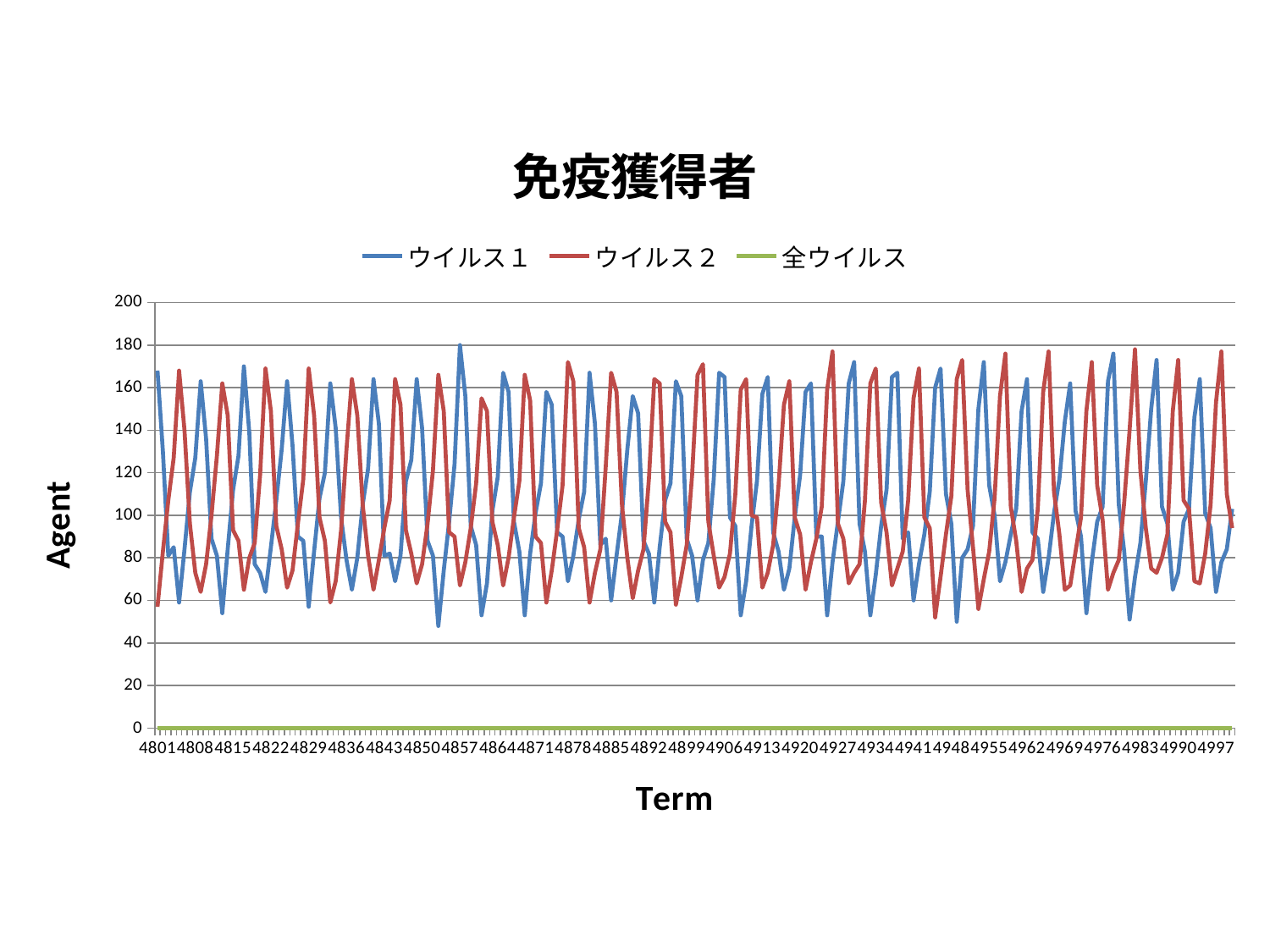

### Chart: 免疫獲得者

| Category |  |  |  |
|---|---|---|---|
| 4801 | 168.0 | 57.0 | 0.0 |
| 4802 | 130.0 | 83.0 | 0.0 |
| 4803 | 81.0 | 107.0 | 0.0 |
| 4804 | 85.0 | 127.0 | 0.0 |
| 4805 | 59.0 | 168.0 | 0.0 |
| 4806 | 84.0 | 140.0 | 0.0 |
| 4807 | 111.0 | 96.0 | 0.0 |
| 4808 | 127.0 | 73.0 | 0.0 |
| 4809 | 163.0 | 64.0 | 0.0 |
| 4810 | 136.0 | 77.0 | 0.0 |
| 4811 | 89.0 | 100.0 | 0.0 |
| 4812 | 81.0 | 128.0 | 0.0 |
| 4813 | 54.0 | 162.0 | 0.0 |
| 4814 | 84.0 | 147.0 | 0.0 |
| 4815 | 112.0 | 93.0 | 0.0 |
| 4816 | 128.0 | 88.0 | 0.0 |
| 4817 | 170.0 | 65.0 | 0.0 |
| 4818 | 139.0 | 80.0 | 0.0 |
| 4819 | 77.0 | 87.0 | 0.0 |
| 4820 | 73.0 | 119.0 | 0.0 |
| 4821 | 64.0 | 169.0 | 0.0 |
| 4822 | 85.0 | 149.0 | 0.0 |
| 4823 | 107.0 | 95.0 | 0.0 |
| 4824 | 131.0 | 84.0 | 0.0 |
| 4825 | 163.0 | 66.0 | 0.0 |
| 4826 | 133.0 | 74.0 | 0.0 |
| 4827 | 90.0 | 96.0 | 0.0 |
| 4828 | 88.0 | 117.0 | 0.0 |
| 4829 | 57.0 | 169.0 | 0.0 |
| 4830 | 83.0 | 147.0 | 0.0 |
| 4831 | 108.0 | 99.0 | 0.0 |
| 4832 | 120.0 | 88.0 | 0.0 |
| 4833 | 162.0 | 59.0 | 0.0 |
| 4834 | 141.0 | 69.0 | 0.0 |
| 4835 | 99.0 | 93.0 | 0.0 |
| 4836 | 79.0 | 131.0 | 0.0 |
| 4837 | 65.0 | 164.0 | 0.0 |
| 4838 | 80.0 | 147.0 | 0.0 |
| 4839 | 105.0 | 105.0 | 0.0 |
| 4840 | 122.0 | 81.0 | 0.0 |
| 4841 | 164.0 | 65.0 | 0.0 |
| 4842 | 143.0 | 79.0 | 0.0 |
| 4843 | 81.0 | 94.0 | 0.0 |
| 4844 | 82.0 | 107.0 | 0.0 |
| 4845 | 69.0 | 164.0 | 0.0 |
| 4846 | 81.0 | 152.0 | 0.0 |
| 4847 | 116.0 | 93.0 | 0.0 |
| 4848 | 126.0 | 82.0 | 0.0 |
| 4849 | 164.0 | 68.0 | 0.0 |
| 4850 | 141.0 | 77.0 | 0.0 |
| 4851 | 88.0 | 96.0 | 0.0 |
| 4852 | 81.0 | 121.0 | 0.0 |
| 4853 | 48.0 | 166.0 | 0.0 |
| 4854 | 74.0 | 149.0 | 0.0 |
| 4855 | 97.0 | 92.0 | 0.0 |
| 4856 | 124.0 | 90.0 | 0.0 |
| 4857 | 180.0 | 67.0 | 0.0 |
| 4858 | 156.0 | 78.0 | 0.0 |
| 4859 | 95.0 | 94.0 | 0.0 |
| 4860 | 86.0 | 115.0 | 0.0 |
| 4861 | 53.0 | 155.0 | 0.0 |
| 4862 | 68.0 | 149.0 | 0.0 |
| 4863 | 102.0 | 97.0 | 0.0 |
| 4864 | 118.0 | 86.0 | 0.0 |
| 4865 | 167.0 | 67.0 | 0.0 |
| 4866 | 158.0 | 80.0 | 0.0 |
| 4867 | 97.0 | 99.0 | 0.0 |
| 4868 | 83.0 | 116.0 | 0.0 |
| 4869 | 53.0 | 166.0 | 0.0 |
| 4870 | 82.0 | 154.0 | 0.0 |
| 4871 | 101.0 | 90.0 | 0.0 |
| 4872 | 115.0 | 87.0 | 0.0 |
| 4873 | 158.0 | 59.0 | 0.0 |
| 4874 | 152.0 | 74.0 | 0.0 |
| 4875 | 92.0 | 93.0 | 0.0 |
| 4876 | 90.0 | 114.0 | 0.0 |
| 4877 | 69.0 | 172.0 | 0.0 |
| 4878 | 81.0 | 163.0 | 0.0 |
| 4879 | 98.0 | 94.0 | 0.0 |
| 4880 | 111.0 | 85.0 | 0.0 |
| 4881 | 167.0 | 59.0 | 0.0 |
| 4882 | 143.0 | 73.0 | 0.0 |
| 4883 | 86.0 | 84.0 | 0.0 |
| 4884 | 89.0 | 123.0 | 0.0 |
| 4885 | 60.0 | 167.0 | 0.0 |
| 4886 | 81.0 | 158.0 | 0.0 |
| 4887 | 101.0 | 105.0 | 0.0 |
| 4888 | 131.0 | 80.0 | 0.0 |
| 4889 | 156.0 | 61.0 | 0.0 |
| 4890 | 148.0 | 74.0 | 0.0 |
| 4891 | 88.0 | 84.0 | 0.0 |
| 4892 | 82.0 | 117.0 | 0.0 |
| 4893 | 59.0 | 164.0 | 0.0 |
| 4894 | 85.0 | 162.0 | 0.0 |
| 4895 | 107.0 | 97.0 | 0.0 |
| 4896 | 115.0 | 92.0 | 0.0 |
| 4897 | 163.0 | 58.0 | 0.0 |
| 4898 | 156.0 | 71.0 | 0.0 |
| 4899 | 89.0 | 86.0 | 0.0 |
| 4900 | 81.0 | 119.0 | 0.0 |
| 4901 | 60.0 | 166.0 | 0.0 |
| 4902 | 79.0 | 171.0 | 0.0 |
| 4903 | 87.0 | 97.0 | 0.0 |
| 4904 | 117.0 | 81.0 | 0.0 |
| 4905 | 167.0 | 66.0 | 0.0 |
| 4906 | 165.0 | 71.0 | 0.0 |
| 4907 | 99.0 | 82.0 | 0.0 |
| 4908 | 95.0 | 110.0 | 0.0 |
| 4909 | 53.0 | 159.0 | 0.0 |
| 4910 | 69.0 | 164.0 | 0.0 |
| 4911 | 95.0 | 100.0 | 0.0 |
| 4912 | 116.0 | 99.0 | 0.0 |
| 4913 | 157.0 | 66.0 | 0.0 |
| 4914 | 165.0 | 73.0 | 0.0 |
| 4915 | 92.0 | 86.0 | 0.0 |
| 4916 | 83.0 | 114.0 | 0.0 |
| 4917 | 65.0 | 152.0 | 0.0 |
| 4918 | 75.0 | 163.0 | 0.0 |
| 4919 | 99.0 | 99.0 | 0.0 |
| 4920 | 119.0 | 91.0 | 0.0 |
| 4921 | 158.0 | 65.0 | 0.0 |
| 4922 | 162.0 | 78.0 | 0.0 |
| 4923 | 90.0 | 89.0 | 0.0 |
| 4924 | 90.0 | 104.0 | 0.0 |
| 4925 | 53.0 | 159.0 | 0.0 |
| 4926 | 78.0 | 177.0 | 0.0 |
| 4927 | 97.0 | 96.0 | 0.0 |
| 4928 | 116.0 | 89.0 | 0.0 |
| 4929 | 162.0 | 68.0 | 0.0 |
| 4930 | 172.0 | 73.0 | 0.0 |
| 4931 | 96.0 | 77.0 | 0.0 |
| 4932 | 83.0 | 107.0 | 0.0 |
| 4933 | 53.0 | 162.0 | 0.0 |
| 4934 | 72.0 | 169.0 | 0.0 |
| 4935 | 95.0 | 106.0 | 0.0 |
| 4936 | 112.0 | 92.0 | 0.0 |
| 4937 | 165.0 | 67.0 | 0.0 |
| 4938 | 167.0 | 75.0 | 0.0 |
| 4939 | 89.0 | 83.0 | 0.0 |
| 4940 | 92.0 | 107.0 | 0.0 |
| 4941 | 60.0 | 155.0 | 0.0 |
| 4942 | 77.0 | 169.0 | 0.0 |
| 4943 | 91.0 | 99.0 | 0.0 |
| 4944 | 111.0 | 94.0 | 0.0 |
| 4945 | 160.0 | 52.0 | 0.0 |
| 4946 | 169.0 | 71.0 | 0.0 |
| 4947 | 110.0 | 91.0 | 0.0 |
| 4948 | 96.0 | 109.0 | 0.0 |
| 4949 | 50.0 | 164.0 | 0.0 |
| 4950 | 80.0 | 173.0 | 0.0 |
| 4951 | 84.0 | 112.0 | 0.0 |
| 4952 | 95.0 | 85.0 | 0.0 |
| 4953 | 150.0 | 56.0 | 0.0 |
| 4954 | 172.0 | 70.0 | 0.0 |
| 4955 | 114.0 | 83.0 | 0.0 |
| 4956 | 100.0 | 108.0 | 0.0 |
| 4957 | 69.0 | 156.0 | 0.0 |
| 4958 | 78.0 | 176.0 | 0.0 |
| 4959 | 91.0 | 104.0 | 0.0 |
| 4960 | 103.0 | 88.0 | 0.0 |
| 4961 | 149.0 | 64.0 | 0.0 |
| 4962 | 164.0 | 75.0 | 0.0 |
| 4963 | 92.0 | 79.0 | 0.0 |
| 4964 | 89.0 | 103.0 | 0.0 |
| 4965 | 64.0 | 158.0 | 0.0 |
| 4966 | 80.0 | 177.0 | 0.0 |
| 4967 | 101.0 | 111.0 | 0.0 |
| 4968 | 117.0 | 91.0 | 0.0 |
| 4969 | 144.0 | 65.0 | 0.0 |
| 4970 | 162.0 | 67.0 | 0.0 |
| 4971 | 102.0 | 83.0 | 0.0 |
| 4972 | 90.0 | 99.0 | 0.0 |
| 4973 | 54.0 | 149.0 | 0.0 |
| 4974 | 78.0 | 172.0 | 0.0 |
| 4975 | 97.0 | 114.0 | 0.0 |
| 4976 | 104.0 | 98.0 | 0.0 |
| 4977 | 163.0 | 65.0 | 0.0 |
| 4978 | 176.0 | 73.0 | 0.0 |
| 4979 | 105.0 | 79.0 | 0.0 |
| 4980 | 83.0 | 106.0 | 0.0 |
| 4981 | 51.0 | 140.0 | 0.0 |
| 4982 | 71.0 | 178.0 | 0.0 |
| 4983 | 87.0 | 121.0 | 0.0 |
| 4984 | 116.0 | 94.0 | 0.0 |
| 4985 | 150.0 | 75.0 | 0.0 |
| 4986 | 173.0 | 73.0 | 0.0 |
| 4987 | 104.0 | 80.0 | 0.0 |
| 4988 | 96.0 | 91.0 | 0.0 |
| 4989 | 65.0 | 149.0 | 0.0 |
| 4990 | 73.0 | 173.0 | 0.0 |
| 4991 | 97.0 | 107.0 | 0.0 |
| 4992 | 103.0 | 103.0 | 0.0 |
| 4993 | 146.0 | 69.0 | 0.0 |
| 4994 | 164.0 | 68.0 | 0.0 |
| 4995 | 101.0 | 82.0 | 0.0 |
| 4996 | 94.0 | 105.0 | 0.0 |
| 4997 | 64.0 | 153.0 | 0.0 |
| 4998 | 78.0 | 177.0 | 0.0 |
| 4999 | 84.0 | 110.0 | 0.0 |
| 5000 | 103.0 | 94.0 | 0.0 |